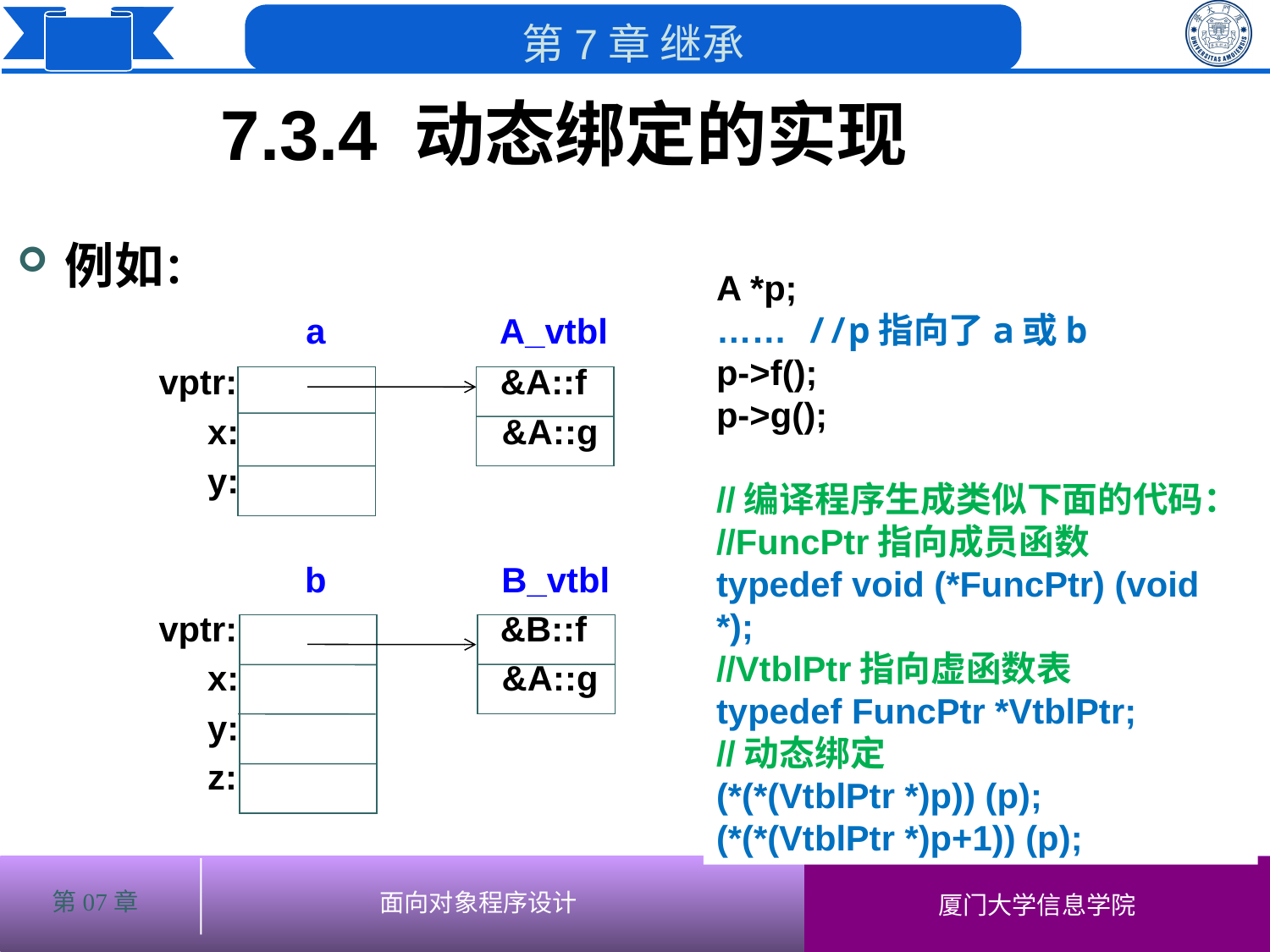

7.3.4 动态绑定的实现
例如：
                   a                  A_vtbl
        vptr:                           &A::f
             x:                           &A::g
             y:

                       b                  B_vtbl
        vptr:                           &B::f
             x:                           &A::g
             y:
             z:

A *p;
……  //p指向了a或b
p->f();
p->g();

//编译程序生成类似下面的代码：
//FuncPtr指向成员函数
typedef void (*FuncPtr) (void *);
//VtblPtr指向虚函数表
typedef FuncPtr *VtblPtr;
//动态绑定
(*(*(VtblPtr *)p)) (p);
(*(*(VtblPtr *)p+1)) (p);

26